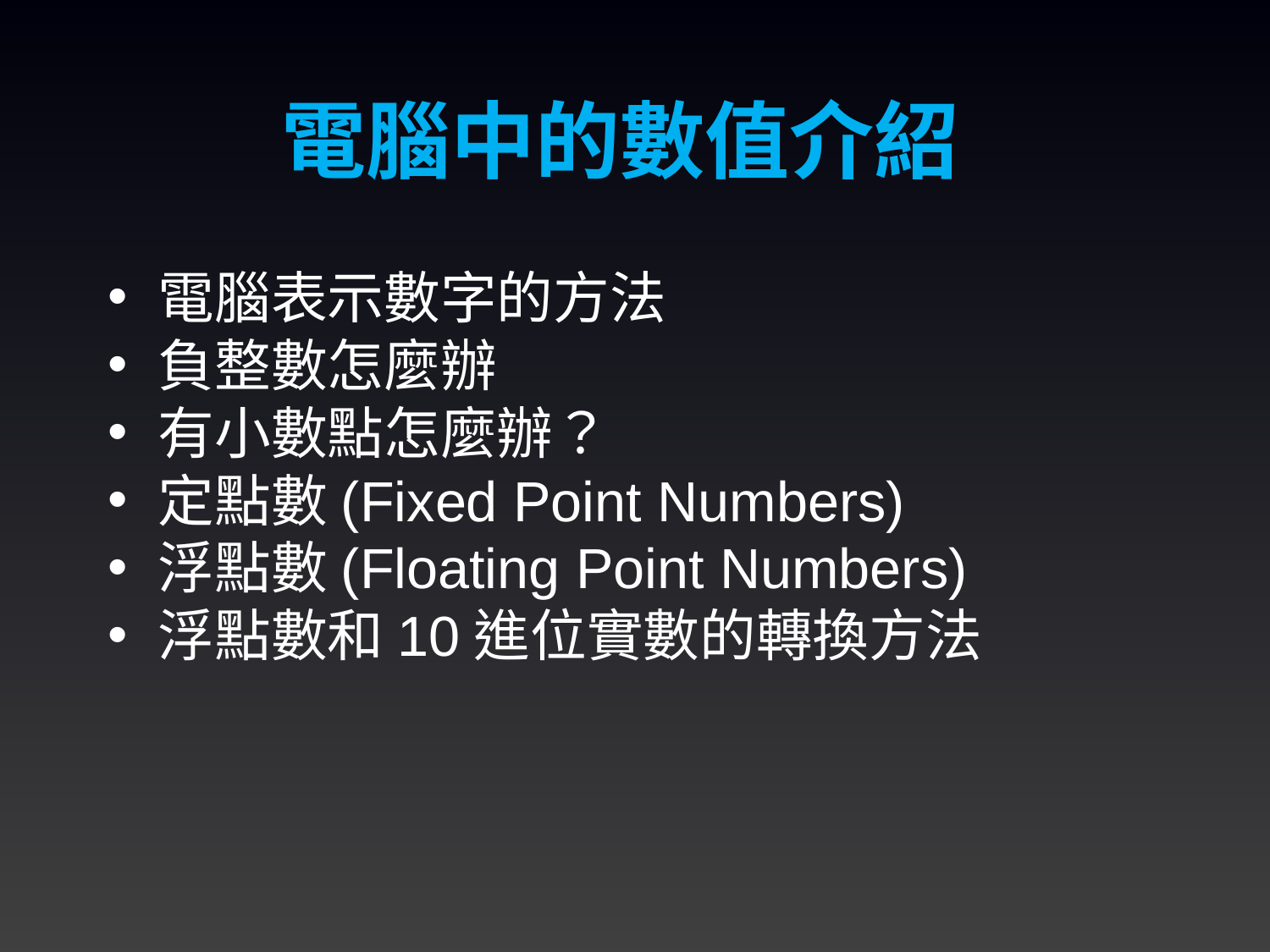

電腦中的數值介紹
電腦表示數字的方法
負整數怎麼辦
有小數點怎麼辦？
定點數(Fixed Point Numbers)
浮點數(Floating Point Numbers)
浮點數和10進位實數的轉換方法